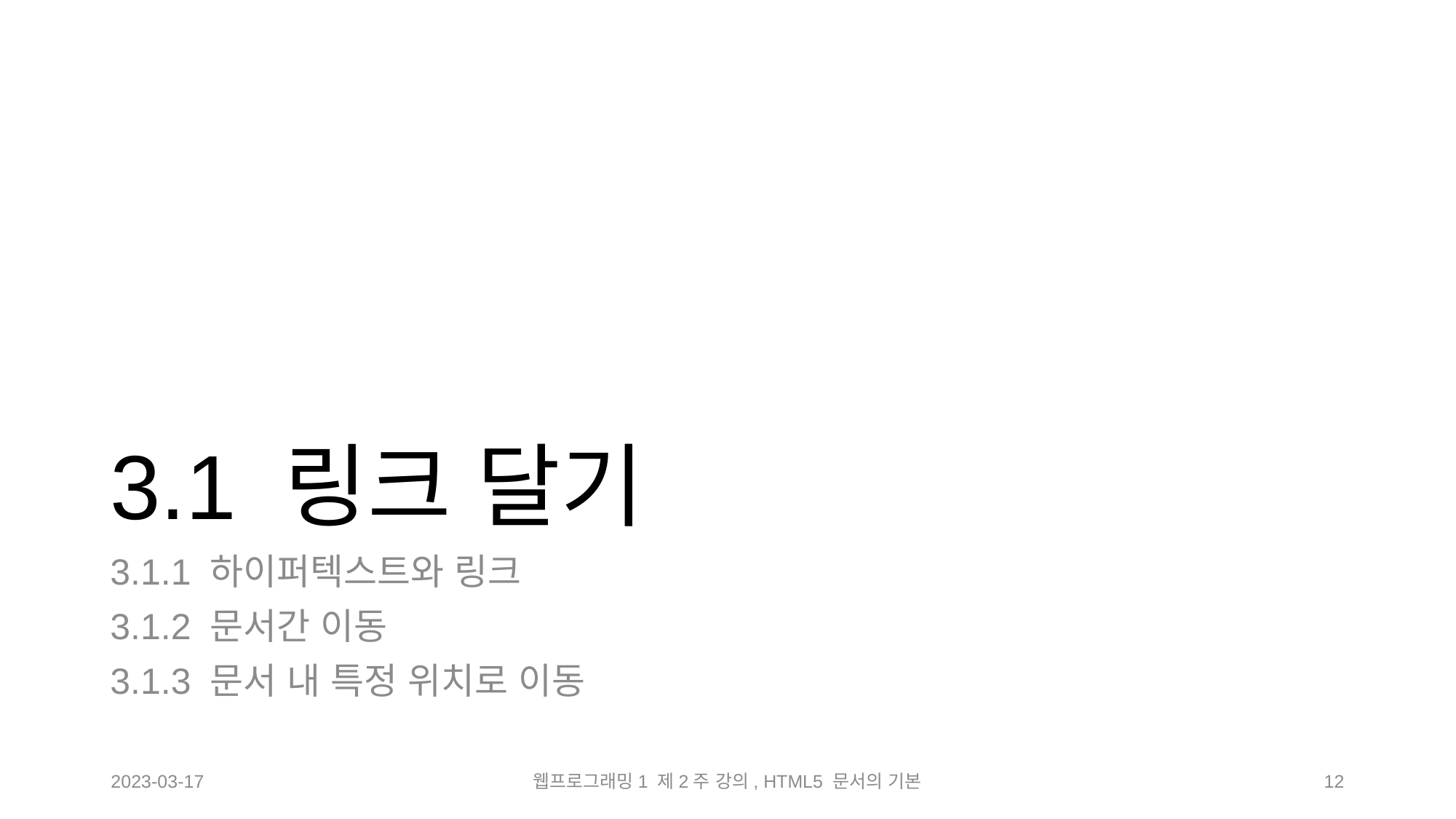

# 3.1 링크 달기
3.1.1 하이퍼텍스트와 링크
3.1.2 문서간 이동
3.1.3 문서 내 특정 위치로 이동
2023-03-17
웹프로그래밍1 제2주 강의, HTML5 문서의 기본
12